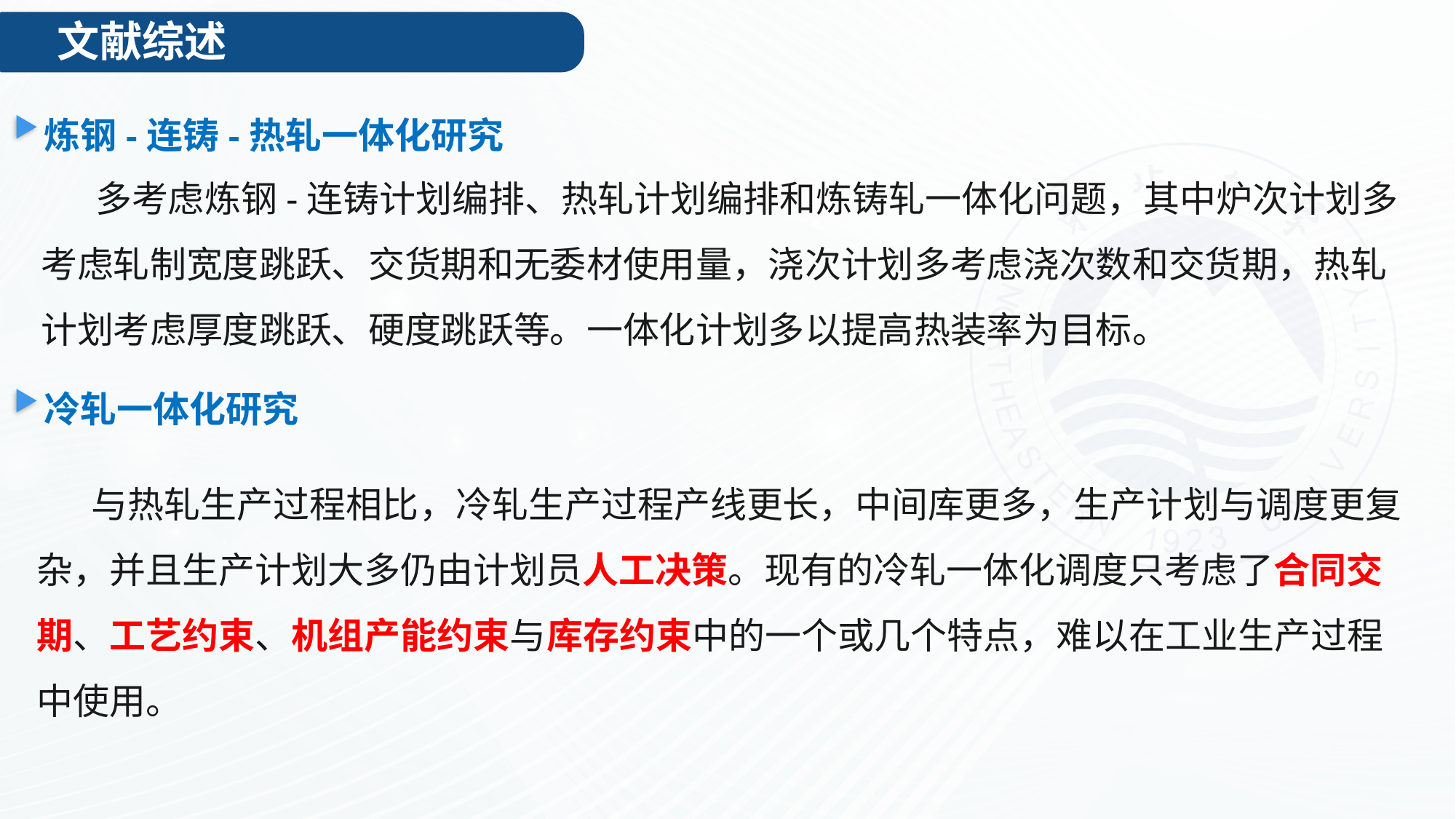

文献综述
炼钢-连铸-热轧一体化研究

多考虑炼钢-连铸计划编排、热轧计划编排和炼铸轧一体化问题，其中炉次计划多考虑轧制宽度跳跃、交货期和无委材使用量，浇次计划多考虑浇次数和交货期，热轧计划考虑厚度跳跃、硬度跳跃等。一体化计划多以提高热装率为目标。
冷轧一体化研究

与热轧生产过程相比，冷轧生产过程产线更长，中间库更多，生产计划与调度更复杂，并且生产计划大多仍由计划员人工决策。现有的冷轧一体化调度只考虑了合同交期、工艺约束、机组产能约束与库存约束中的一个或几个特点，难以在工业生产过程中使用。